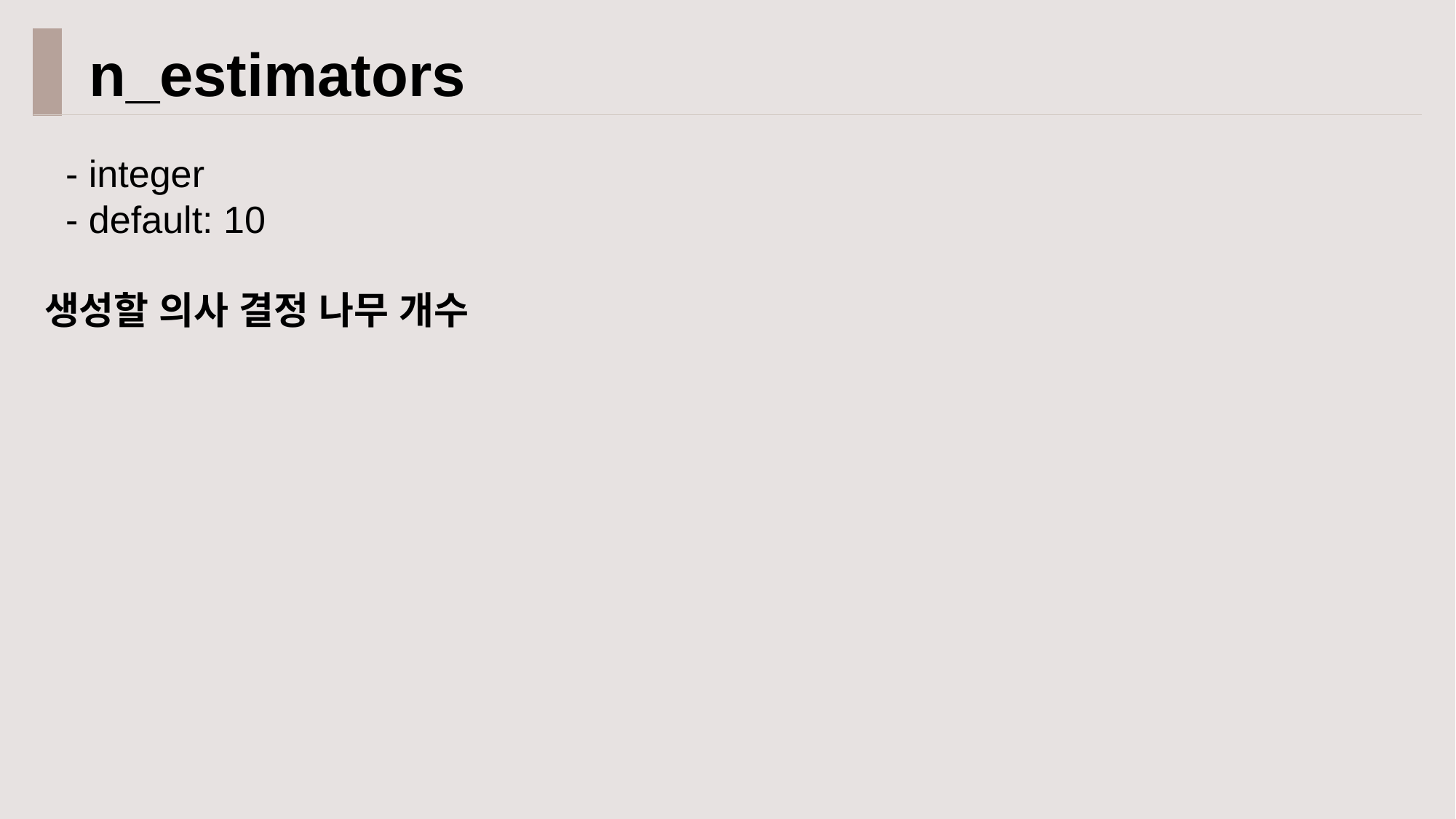

n_estimators
  - integer
  - default: 10

생성할 의사 결정 나무 개수